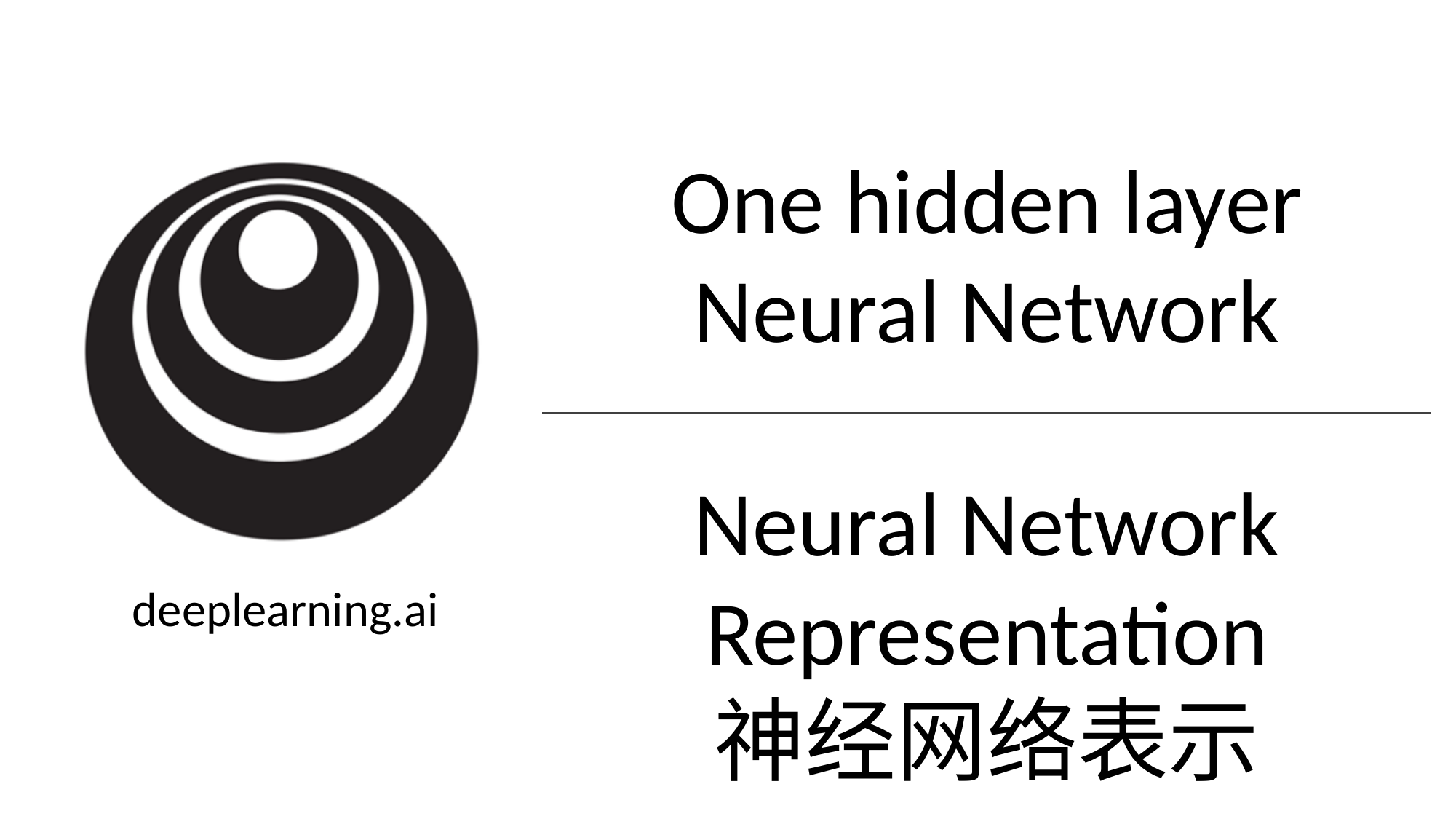

One hidden layer
Neural Network
Neural Network
Representation
神经网络表示